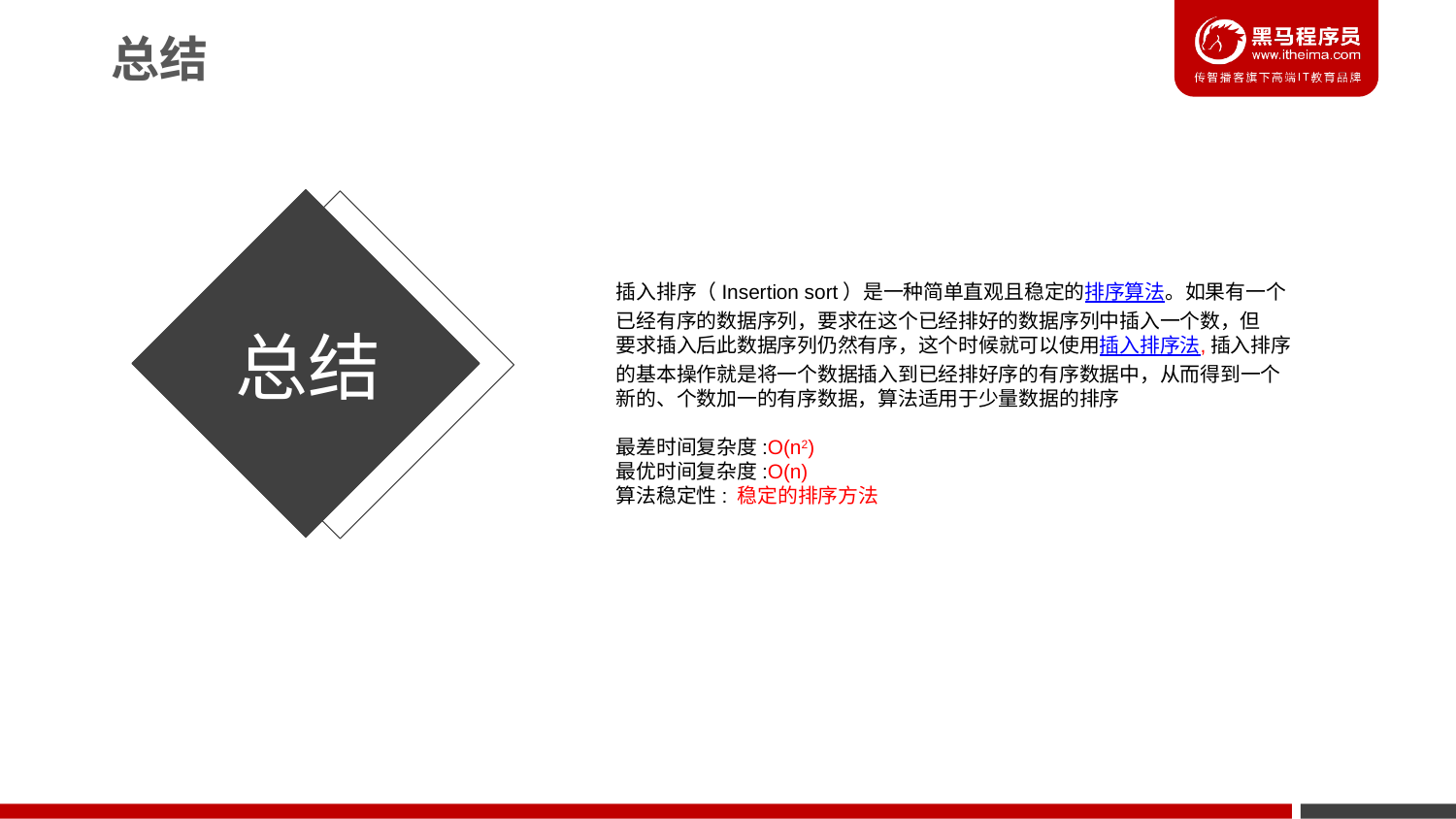

总结

插入排序（Insertion sort）是一种简单直观且稳定的排序算法。如果有一个
已经有序的数据序列，要求在这个已经排好的数据序列中插入一个数，但
要求插入后此数据序列仍然有序，这个时候就可以使用插入排序法,插入排序
的基本操作就是将一个数据插入到已经排好序的有序数据中，从而得到一个
新的、个数加一的有序数据，算法适用于少量数据的排序

最差时间复杂度:O(n2)
最优时间复杂度:O(n)
算法稳定性: 稳定的排序方法
总结